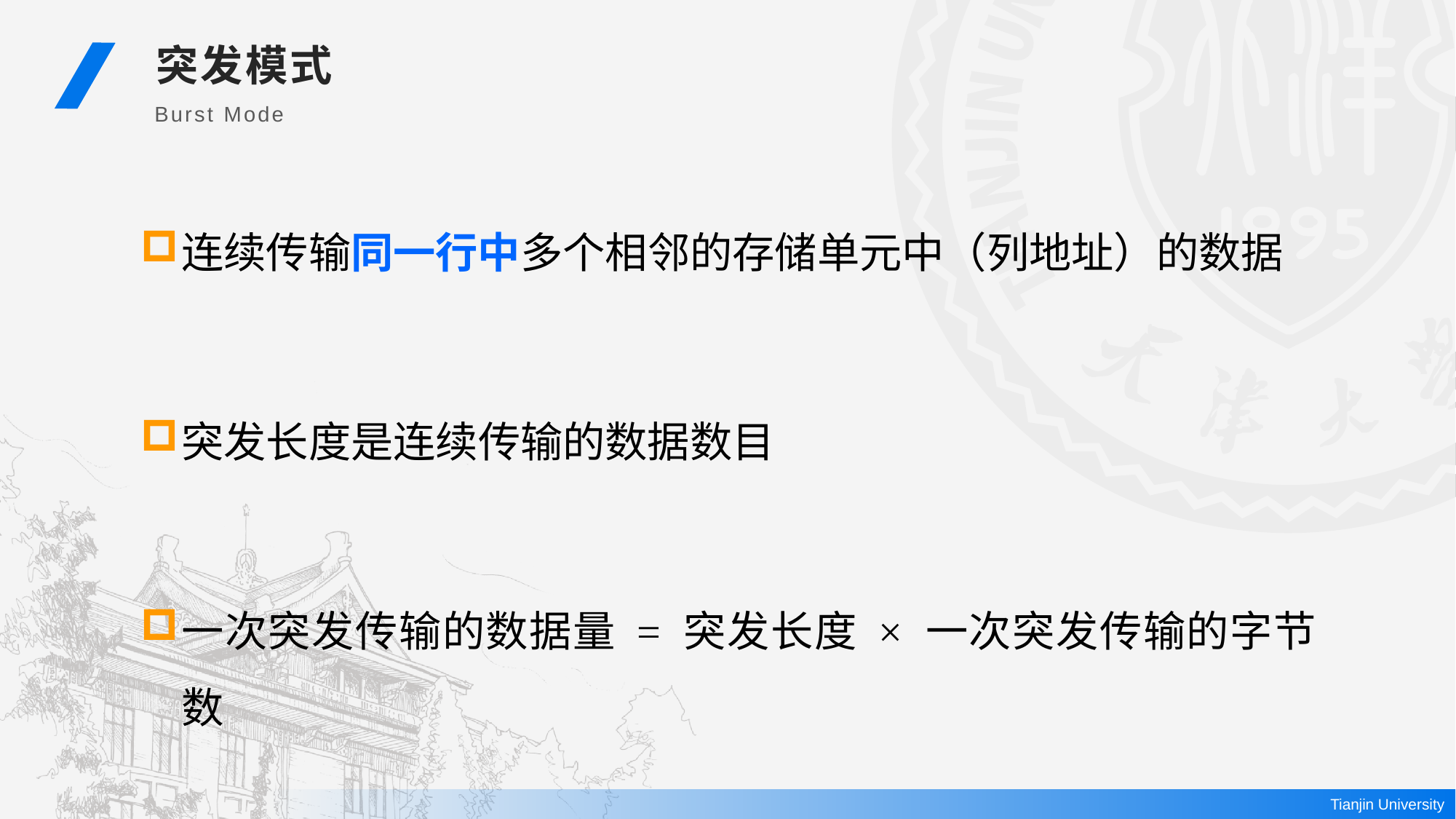

突发模式
Burst Mode
连续传输同一行中多个相邻的存储单元中（列地址）的数据

突发长度是连续传输的数据数目

一次突发传输的数据量 = 突发长度 × 一次突发传输的字节数